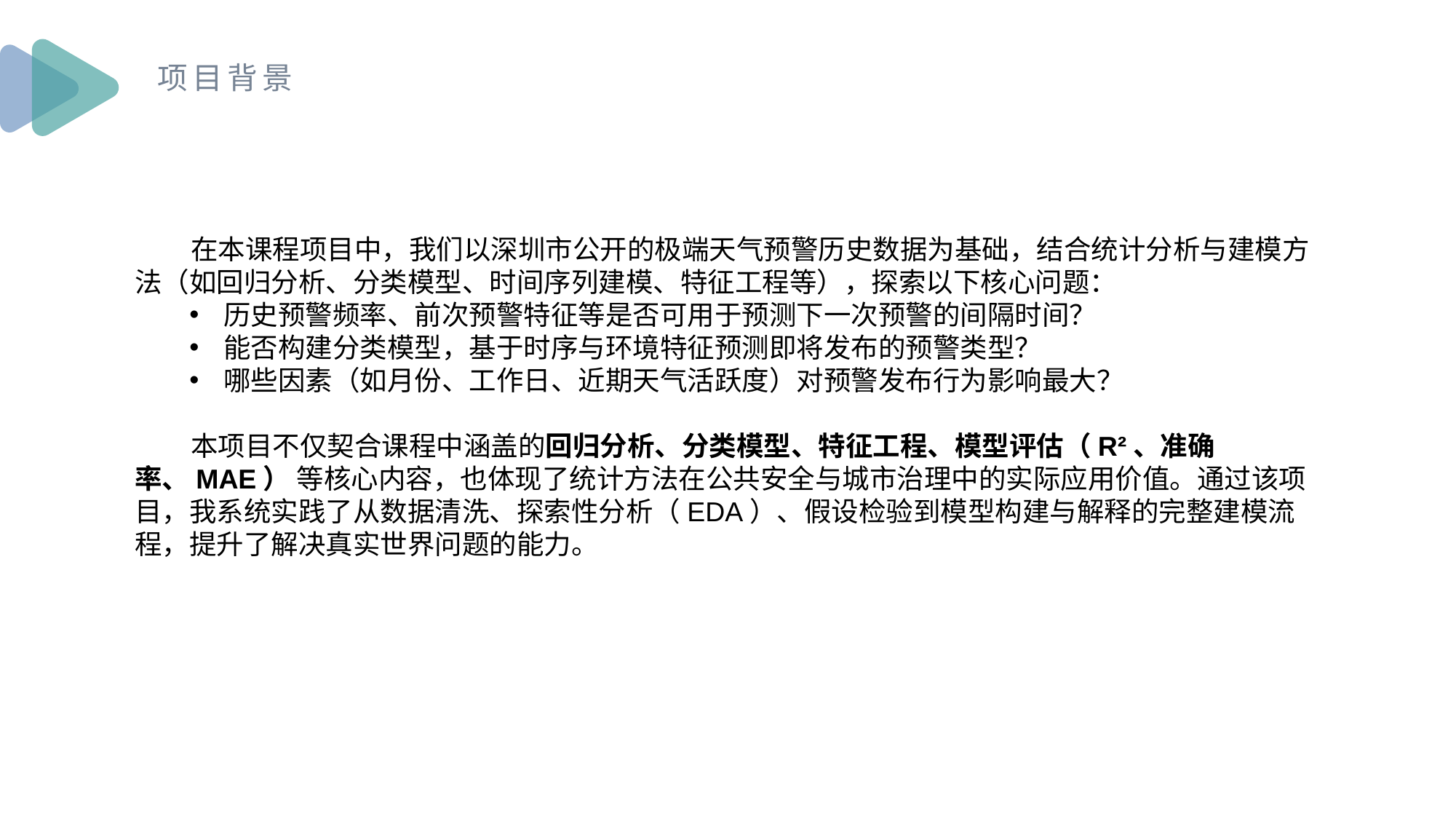

项目背景
        在本课程项目中，我们以深圳市公开的极端天气预警历史数据为基础，结合统计分析与建模方法（如回归分析、分类模型、时间序列建模、特征工程等），探索以下核心问题：
历史预警频率、前次预警特征等是否可用于预测下一次预警的间隔时间？
能否构建分类模型，基于时序与环境特征预测即将发布的预警类型？
哪些因素（如月份、工作日、近期天气活跃度）对预警发布行为影响最大？

        本项目不仅契合课程中涵盖的回归分析、分类模型、特征工程、模型评估（R²、准确率、MAE） 等核心内容，也体现了统计方法在公共安全与城市治理中的实际应用价值。通过该项目，我系统实践了从数据清洗、探索性分析（EDA）、假设检验到模型构建与解释的完整建模流程，提升了解决真实世界问题的能力。